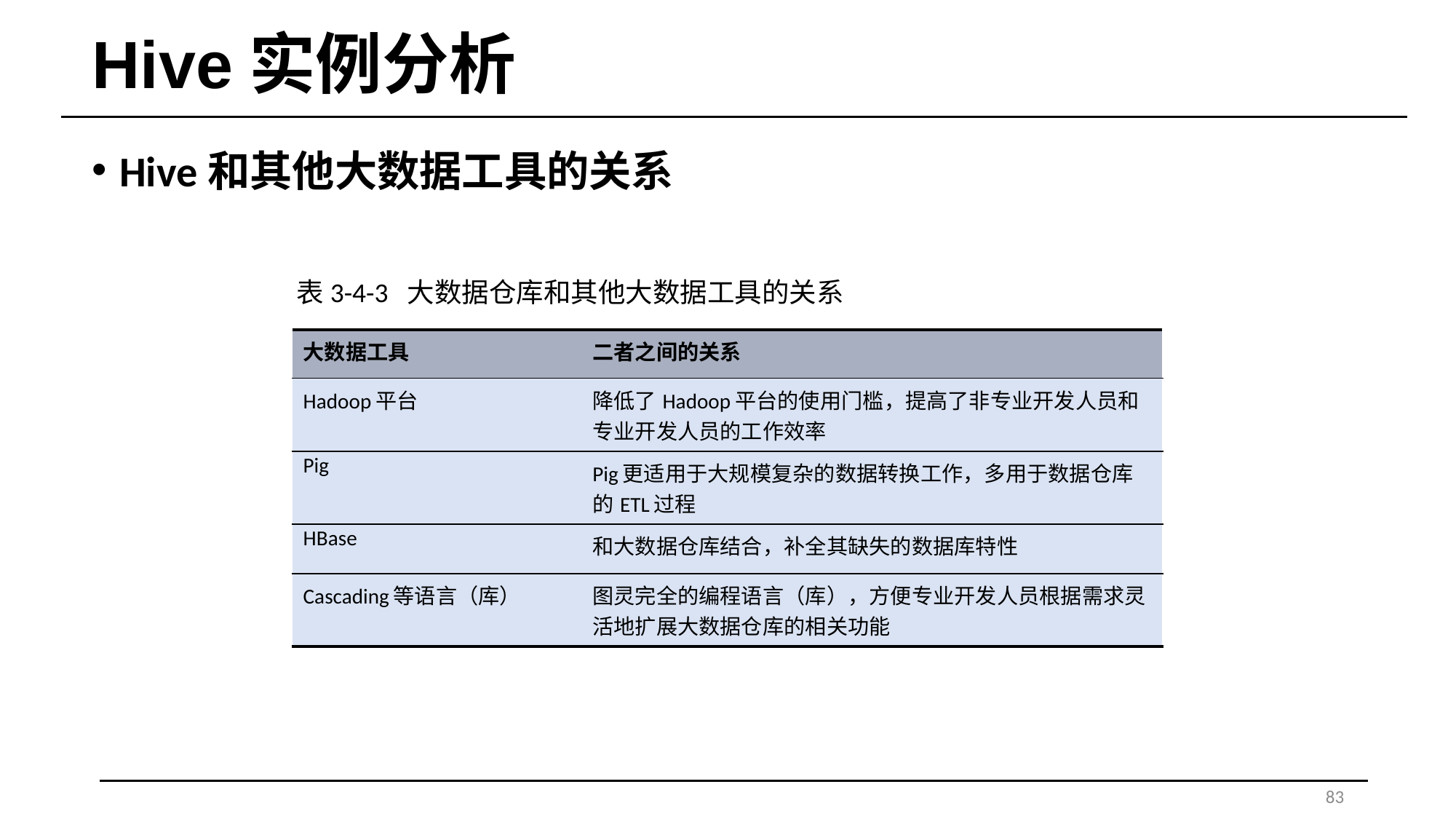

# Hive实例分析
Hive和其他大数据工具的关系
表3-4-3  大数据仓库和其他大数据工具的关系
| 大数据工具 | 二者之间的关系 |
| --- | --- |
| Hadoop平台 | 降低了Hadoop平台的使用门槛，提高了非专业开发人员和专业开发人员的工作效率 |
| Pig | Pig更适用于大规模复杂的数据转换工作，多用于数据仓库的ETL过程 |
| HBase | 和大数据仓库结合，补全其缺失的数据库特性 |
| Cascading等语言（库） | 图灵完全的编程语言（库），方便专业开发人员根据需求灵活地扩展大数据仓库的相关功能 |
83